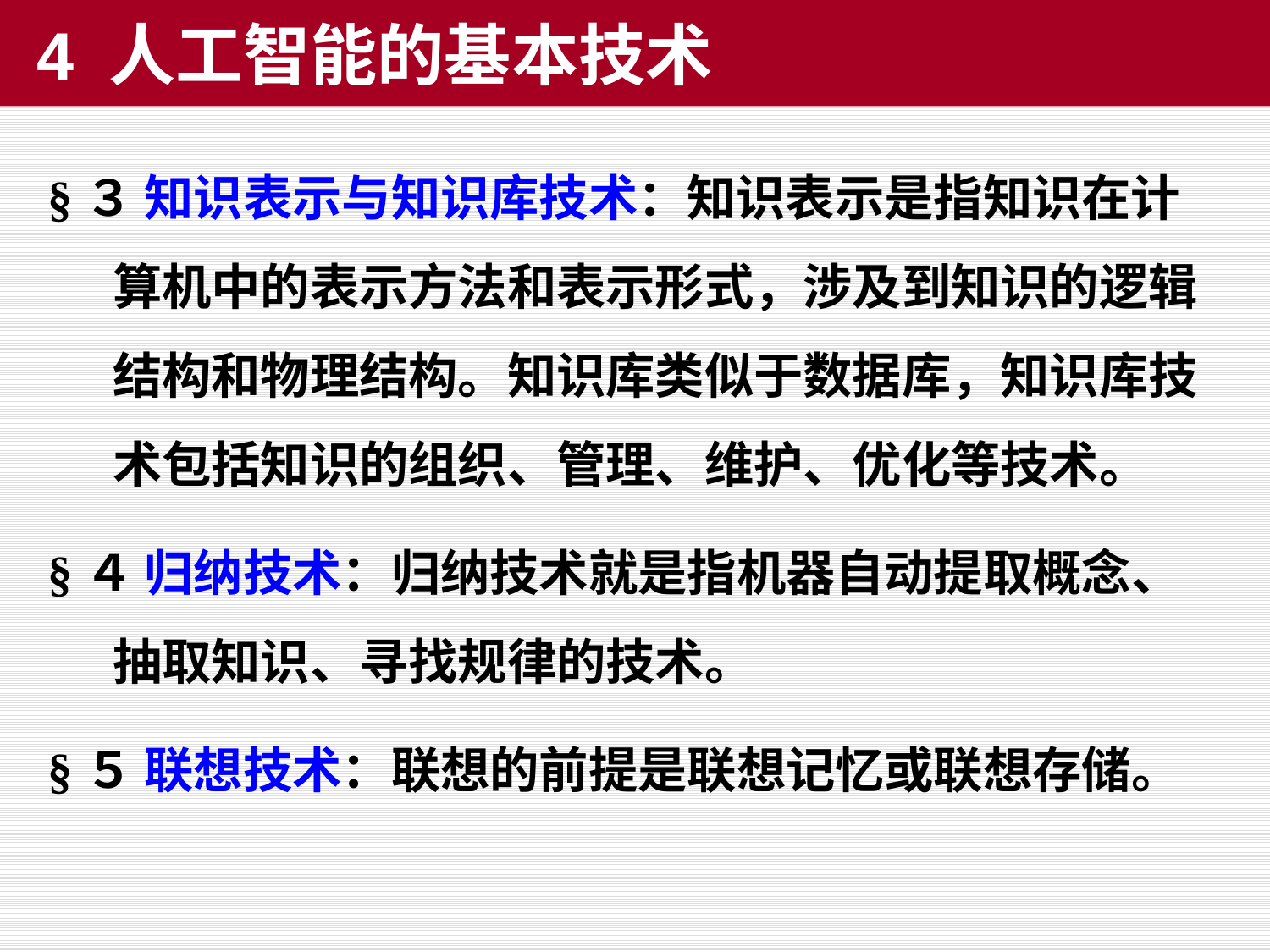

4 人工智能的基本技术
§３ 知识表示与知识库技术：知识表示是指知识在计算机中的表示方法和表示形式，涉及到知识的逻辑结构和物理结构。知识库类似于数据库，知识库技术包括知识的组织、管理、维护、优化等技术。
§４ 归纳技术：归纳技术就是指机器自动提取概念、抽取知识、寻找规律的技术。
§５ 联想技术：联想的前提是联想记忆或联想存储。